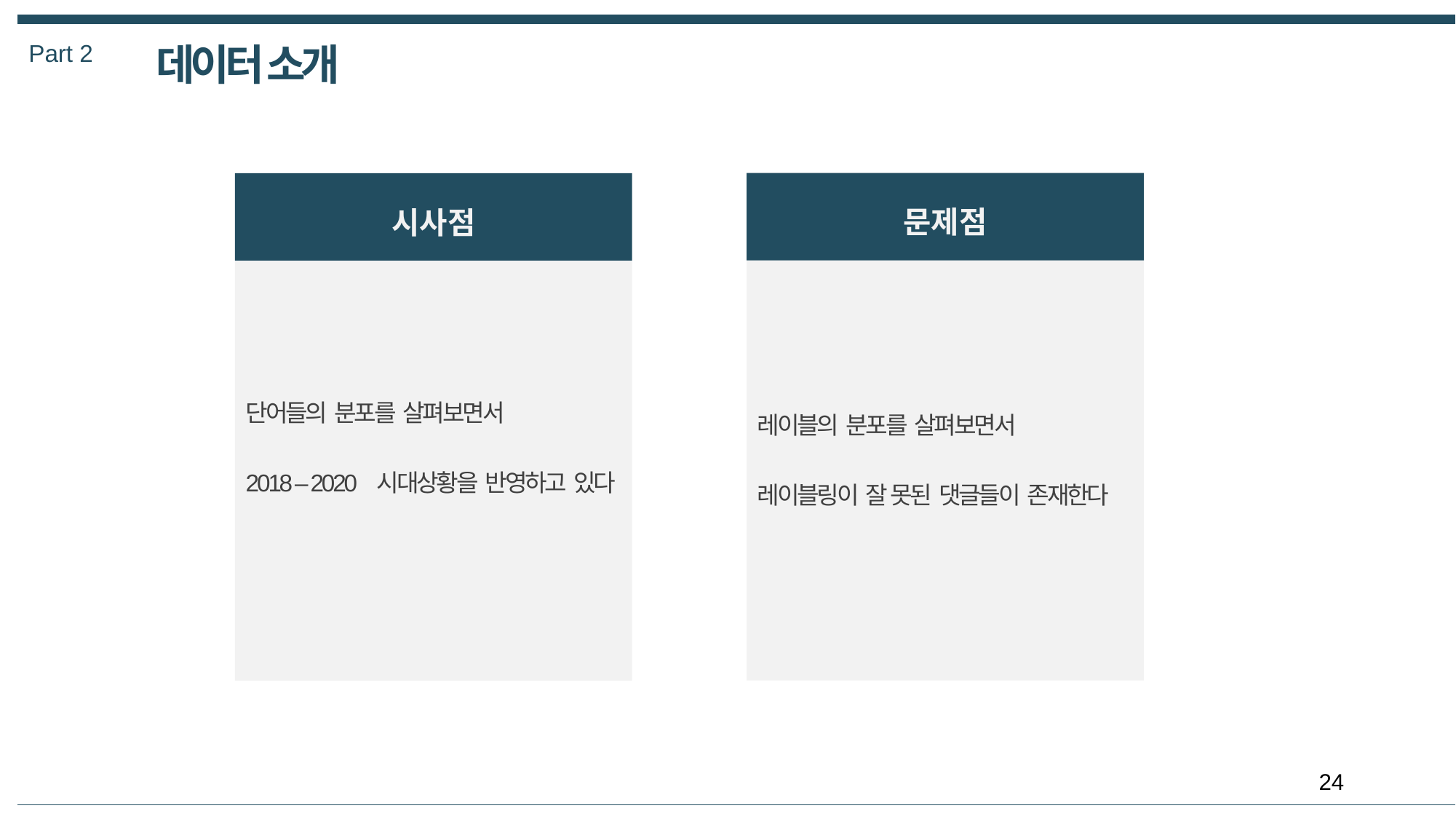

Part 2
데이터 소개

문제점
시사점

레이블의  분포를  살펴보면서

레이블링이  잘 못된  댓글들이  존재한다

단어들의  분포를  살펴보면서

2018 – 2020   시대상황을  반영하고  있다

24